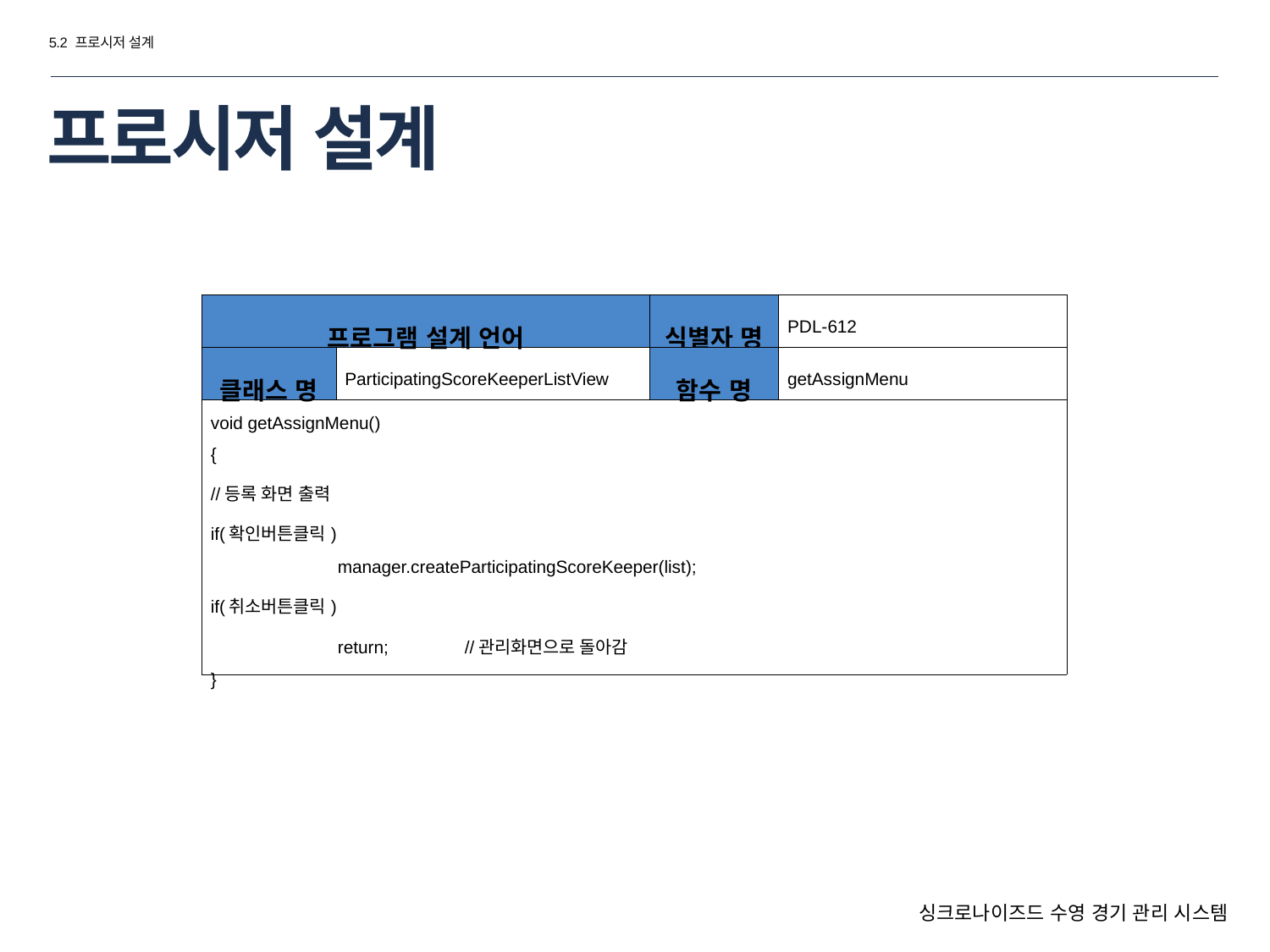

5.2 프로시저 설계
# 프로시저 설계
| 프로그램 설계 언어 |  | 식별자 명 | PDL-612 |
| --- | --- | --- | --- |
| 클래스 명 | ParticipatingScoreKeeperListView | 함수 명 | getAssignMenu |
| void getAssignMenu() { //등록 화면 출력 if(확인버튼클릭) manager.createParticipatingScoreKeeper(list); if(취소버튼클릭) return; //관리화면으로 돌아감 } |  |  |  |
싱크로나이즈드 수영 경기 관리 시스템